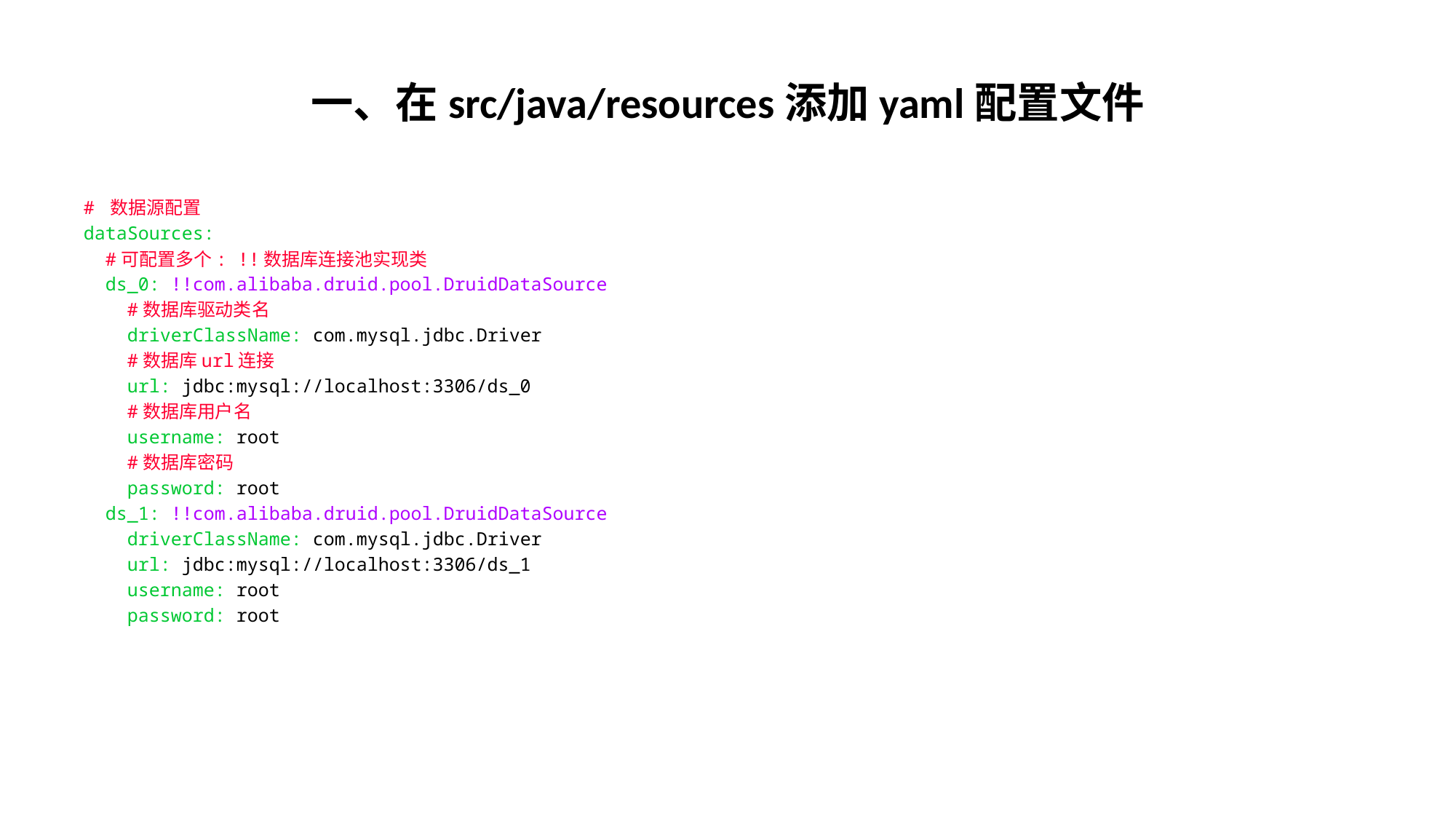

# 一、在src/java/resources添加yaml配置文件
# 数据源配置
dataSources:
  #可配置多个: !!数据库连接池实现类
  ds_0: !!com.alibaba.druid.pool.DruidDataSource
    #数据库驱动类名
    driverClassName: com.mysql.jdbc.Driver
    #数据库url连接
    url: jdbc:mysql://localhost:3306/ds_0
    #数据库用户名
    username: root
    #数据库密码
    password: root
  ds_1: !!com.alibaba.druid.pool.DruidDataSource
    driverClassName: com.mysql.jdbc.Driver
    url: jdbc:mysql://localhost:3306/ds_1
    username: root
    password: root